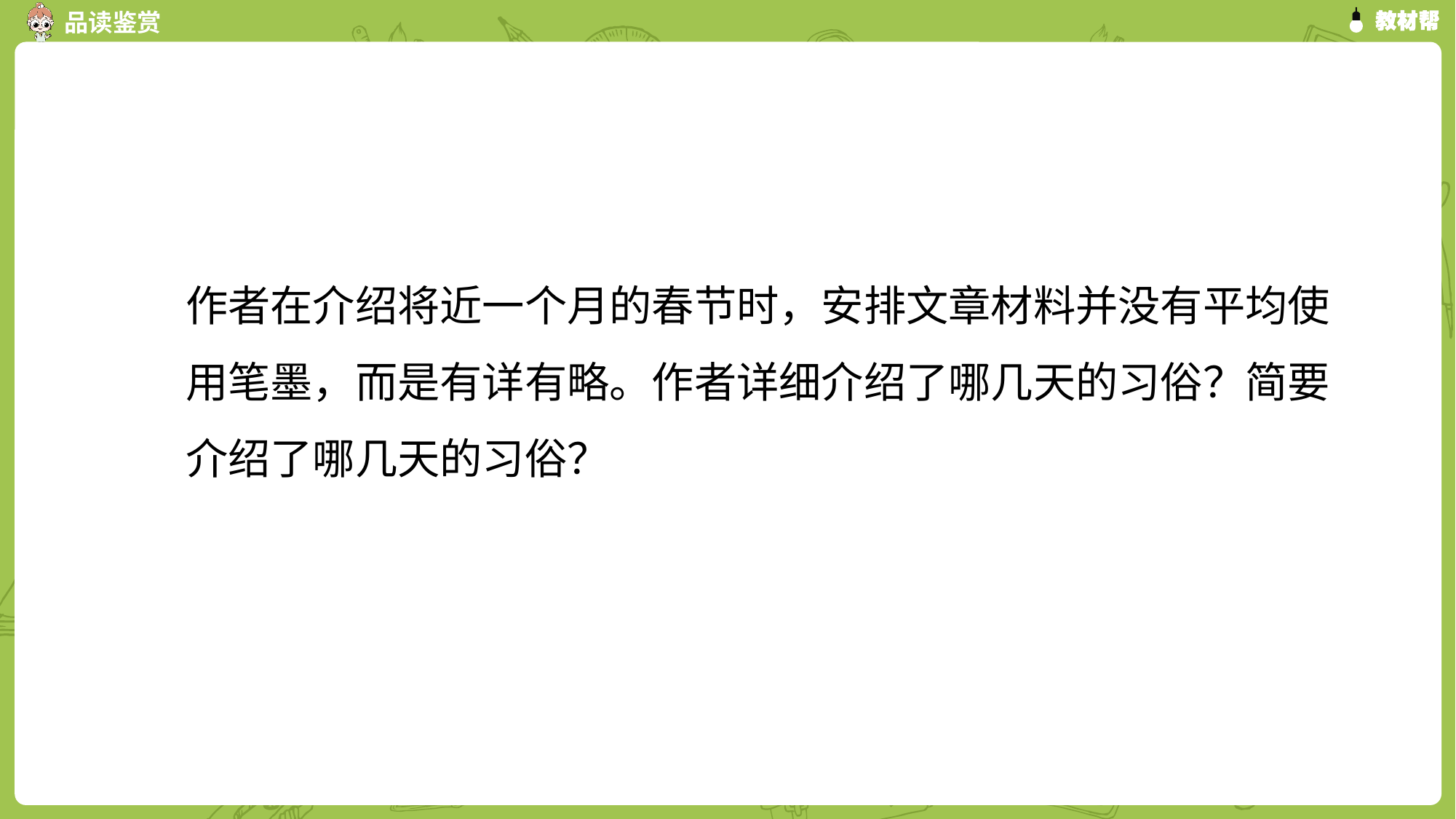

作者在介绍将近一个月的春节时，安排文章材料并没有平均使用笔墨，而是有详有略。作者详细介绍了哪几天的习俗？简要介绍了哪几天的习俗？